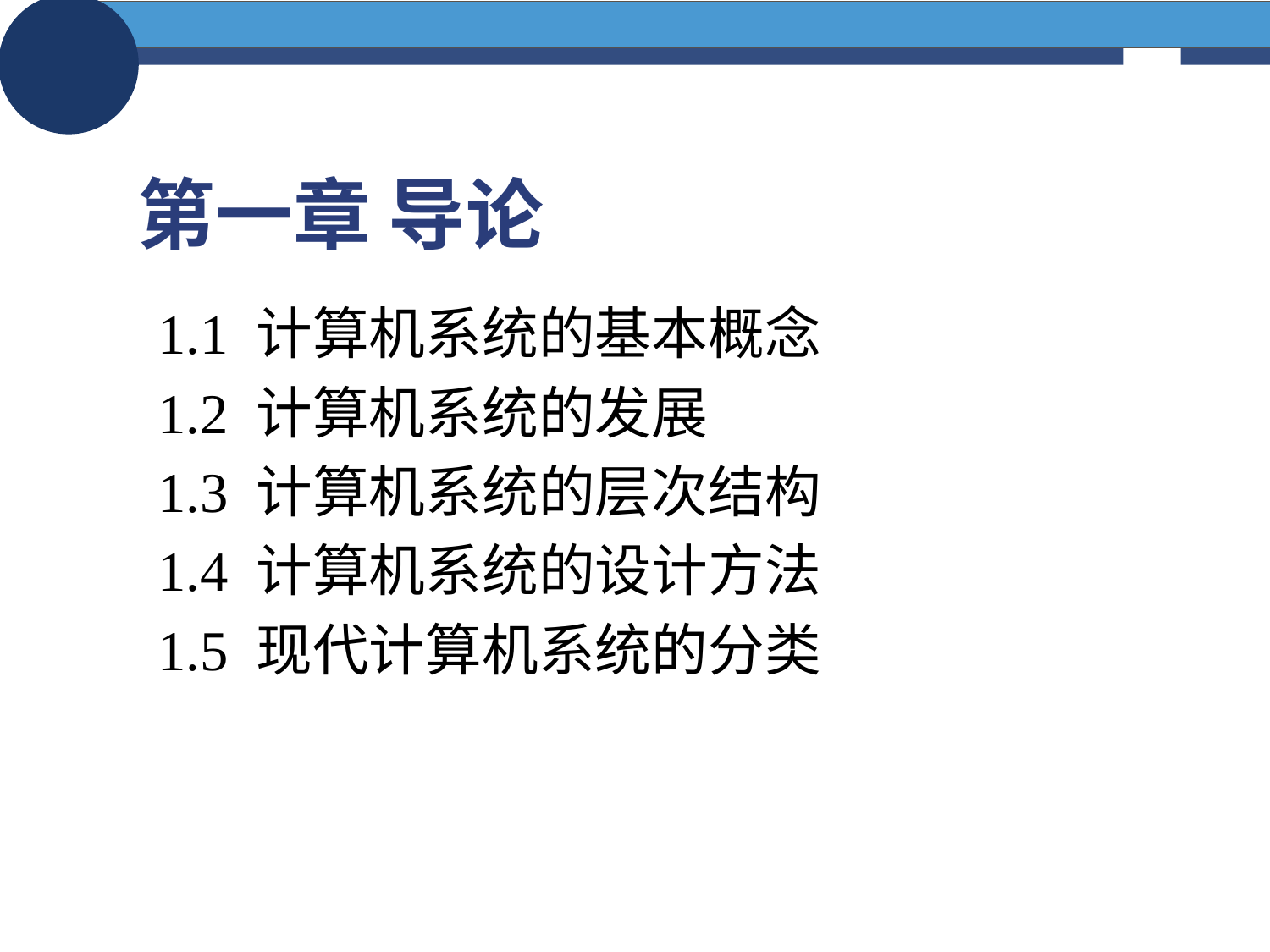

# 第一章 导论
1.1 计算机系统的基本概念
1.2 计算机系统的发展
1.3 计算机系统的层次结构
1.4 计算机系统的设计方法
1.5 现代计算机系统的分类